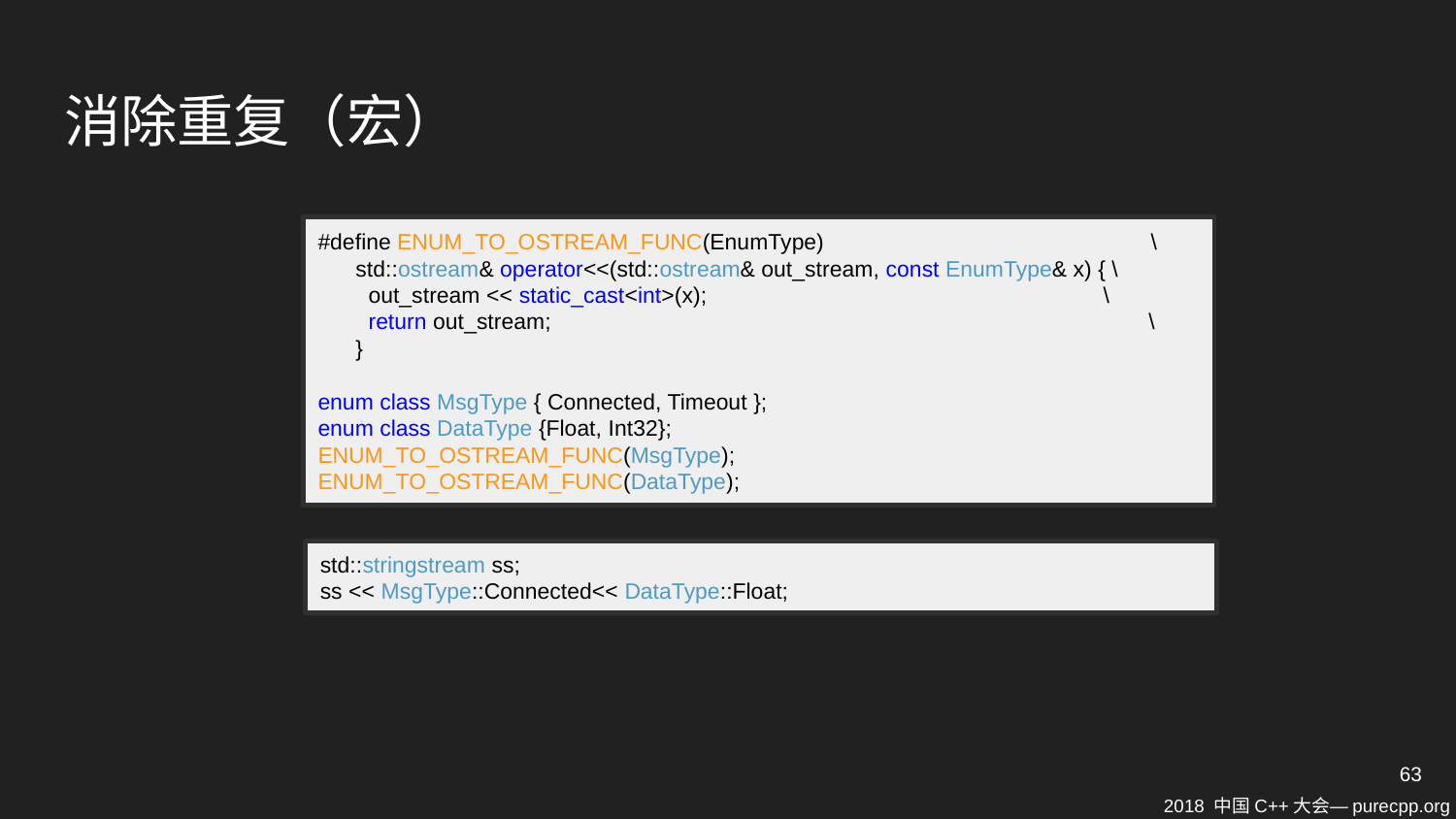

# 消除重复（宏）

#define ENUM_TO_OSTREAM_FUNC(EnumType)                                                    \
      std::ostream& operator<<(std::ostream& out_stream, const EnumType& x) { \
        out_stream << static_cast<int>(x);                                                               \
        return out_stream;                                                                                               \
      }

enum class MsgType { Connected, Timeout };
enum class DataType {Float, Int32};
ENUM_TO_OSTREAM_FUNC(MsgType);
ENUM_TO_OSTREAM_FUNC(DataType);
std::stringstream ss;
ss << MsgType::Connected<< DataType::Float;
63